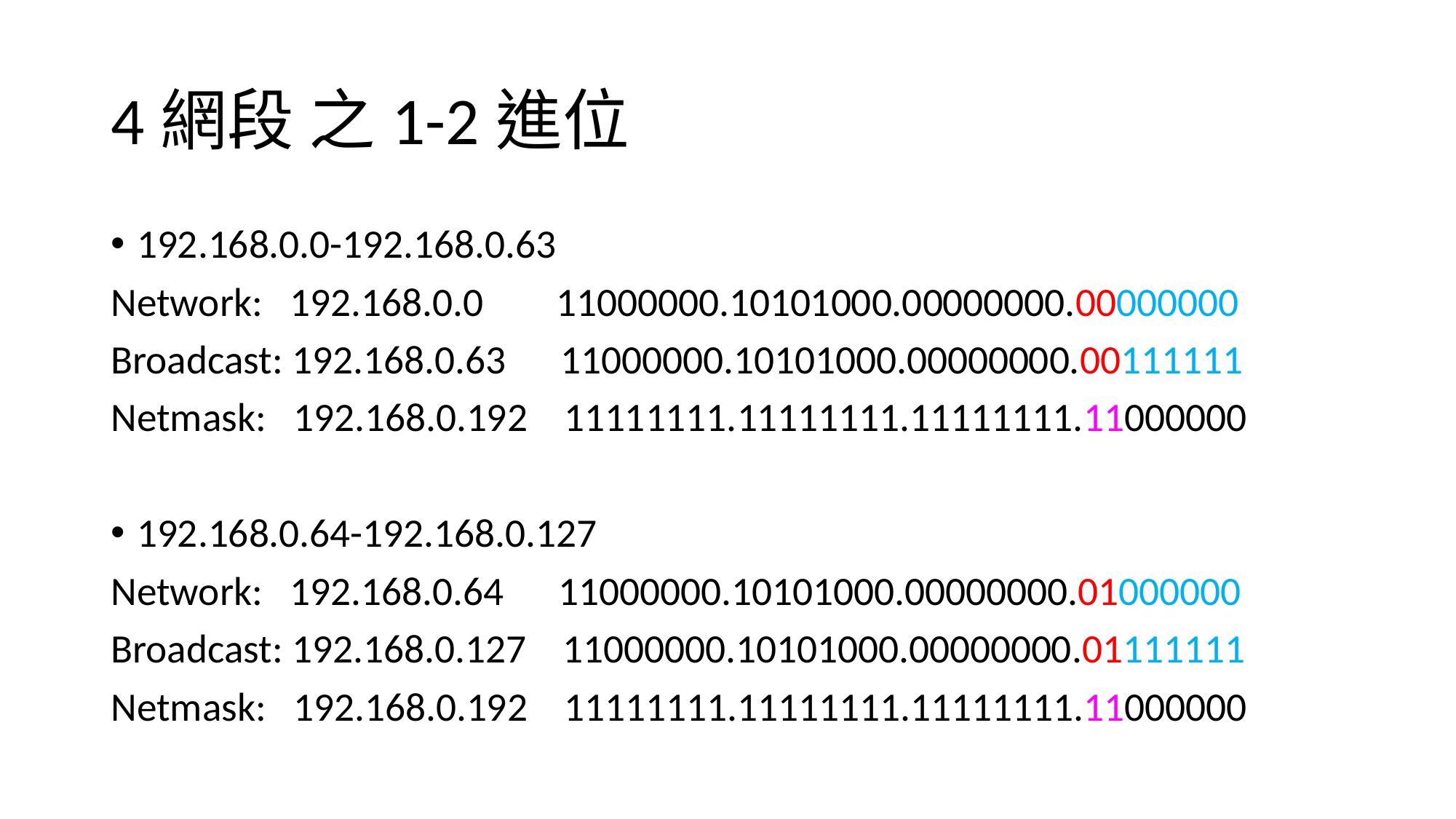

# 4網段 之1-2進位
192.168.0.0-192.168.0.63
Network:   192.168.0.0        11000000.10101000.00000000.00000000
Broadcast: 192.168.0.63      11000000.10101000.00000000.00111111
Netmask:   192.168.0.192    11111111.11111111.11111111.11000000

192.168.0.64-192.168.0.127
Network:   192.168.0.64      11000000.10101000.00000000.01000000
Broadcast: 192.168.0.127    11000000.10101000.00000000.01111111
Netmask:   192.168.0.192    11111111.11111111.11111111.11000000